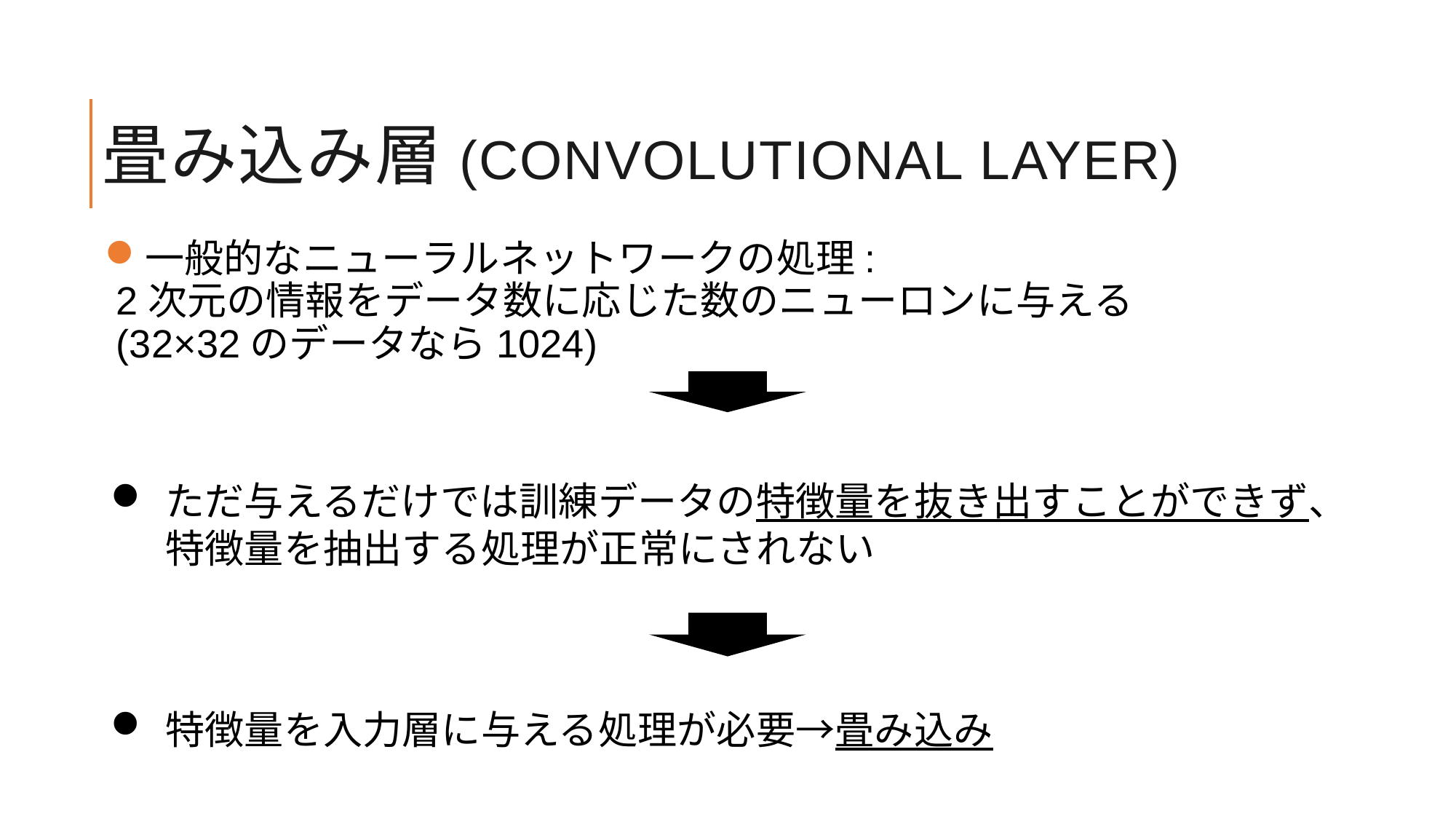

# 畳み込み層(convolutional layer)
一般的なニューラルネットワークの処理:
2次元の情報をデータ数に応じた数のニューロンに与える
(32×32のデータなら1024)

ただ与えるだけでは訓練データの特徴量を抜き出すことができず、特徴量を抽出する処理が正常にされない

特徴量を入力層に与える処理が必要→畳み込み